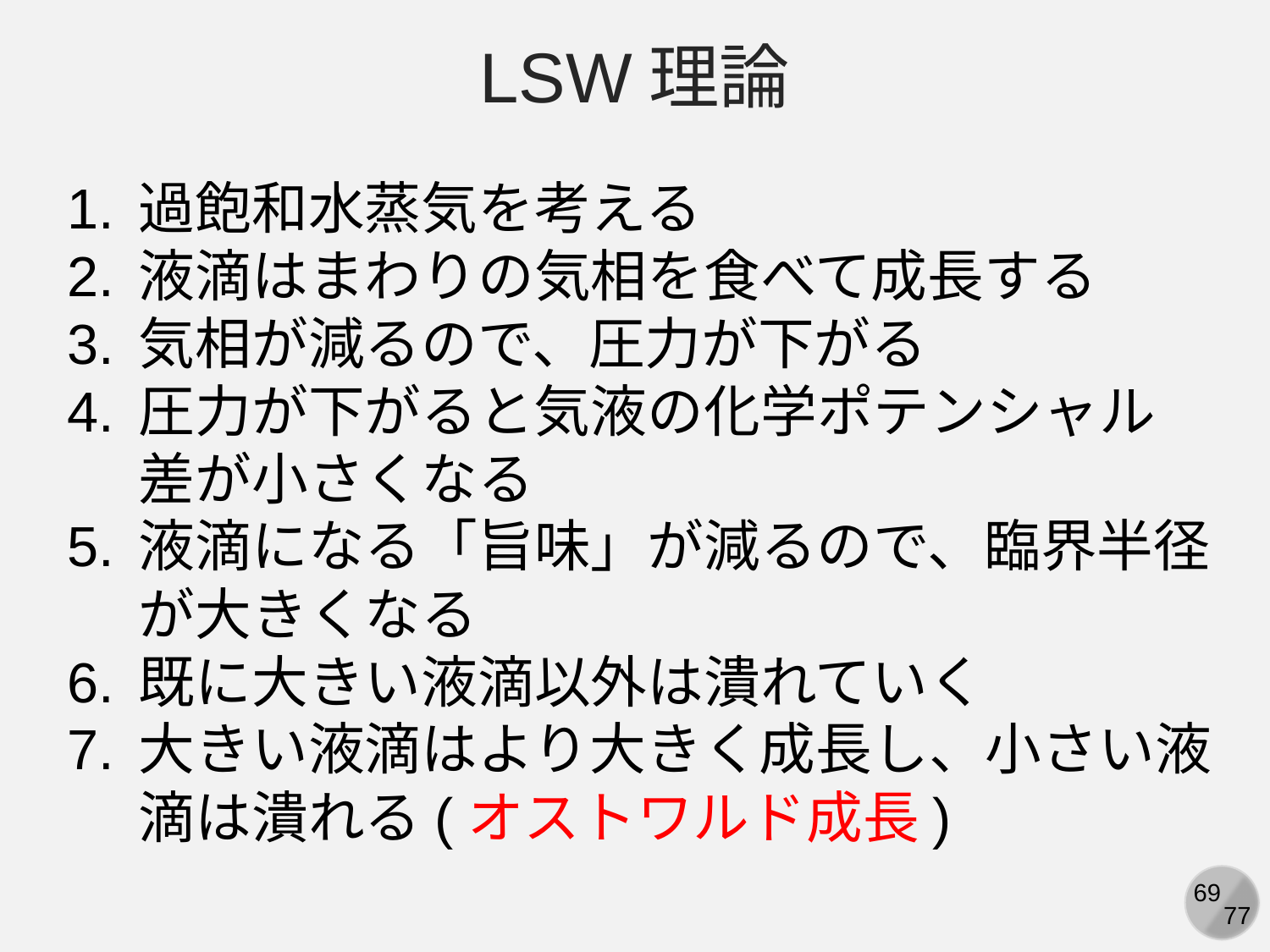

LSW理論
過飽和水蒸気を考える
液滴はまわりの気相を食べて成長する
気相が減るので、圧力が下がる
圧力が下がると気液の化学ポテンシャル差が小さくなる
液滴になる「旨味」が減るので、臨界半径が大きくなる
既に大きい液滴以外は潰れていく
大きい液滴はより大きく成長し、小さい液滴は潰れる(オストワルド成長)